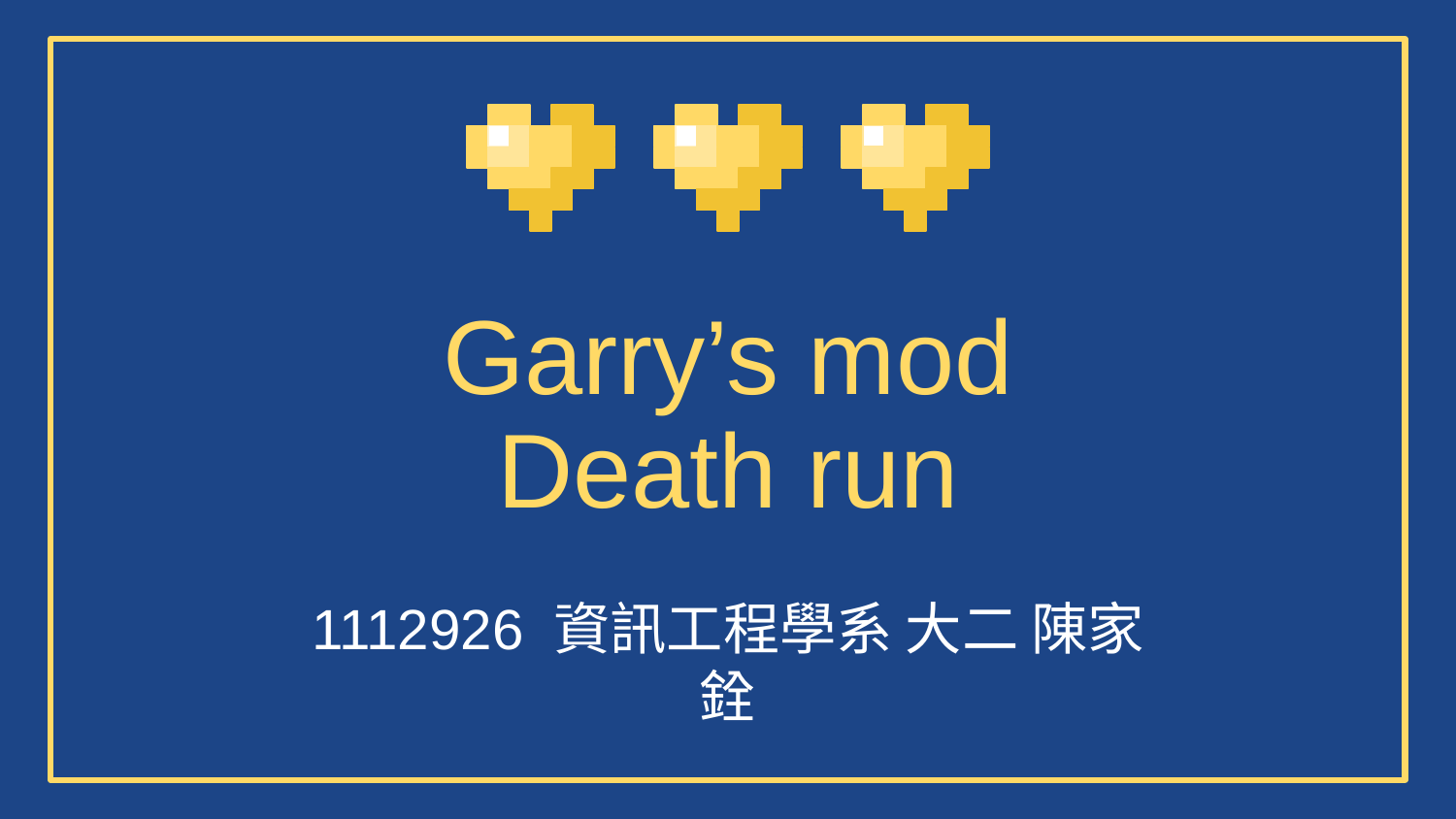

# Garry’s mod Death run
1112926 資訊工程學系 大二 陳家銓